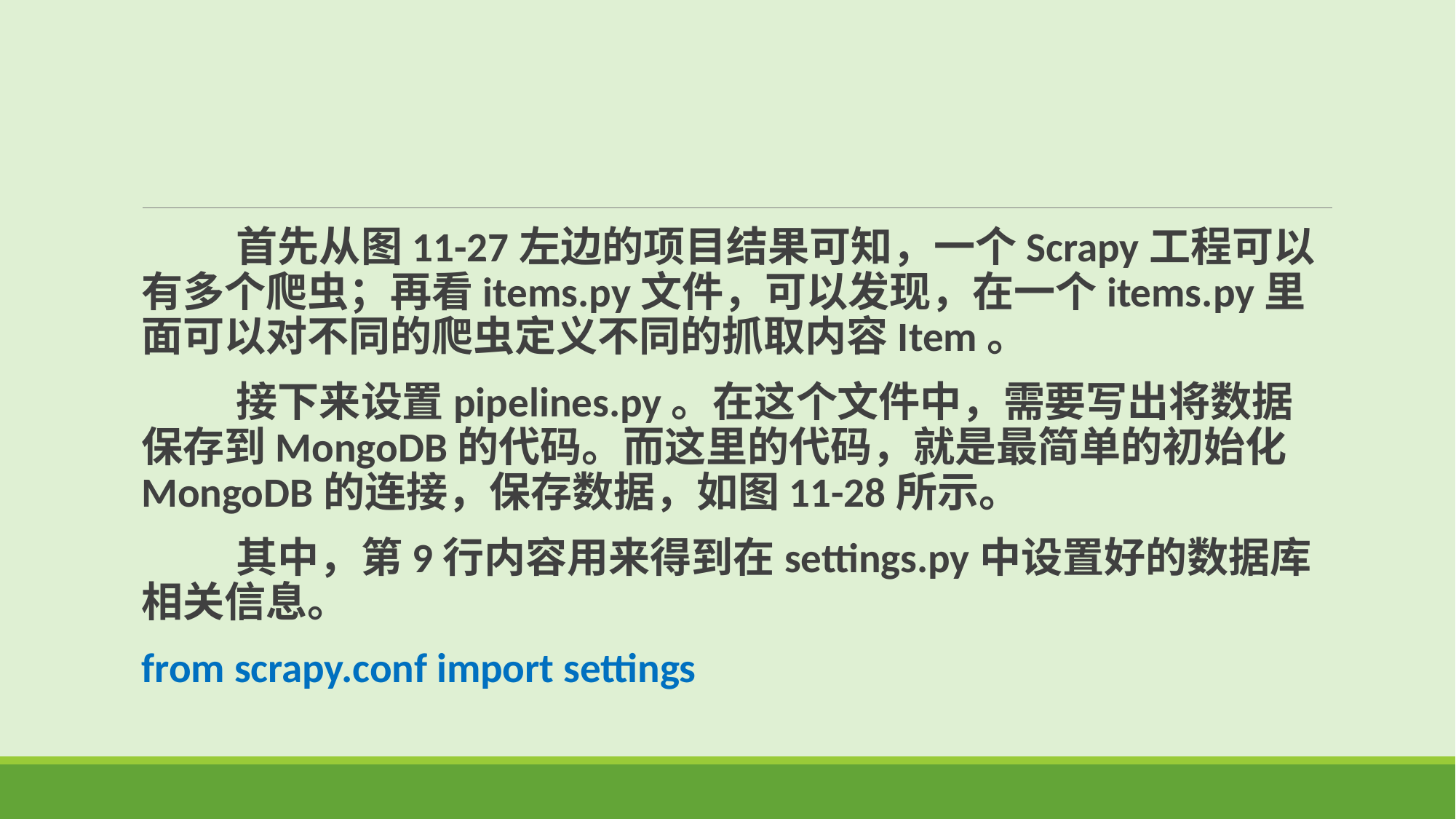

首先从图11-27左边的项目结果可知，一个Scrapy工程可以有多个爬虫；再看items.py文件，可以发现，在一个items.py里面可以对不同的爬虫定义不同的抓取内容Item。
         接下来设置pipelines.py。在这个文件中，需要写出将数据保存到MongoDB的代码。而这里的代码，就是最简单的初始化MongoDB的连接，保存数据，如图11-28所示。
         其中，第9行内容用来得到在settings.py中设置好的数据库相关信息。
from scrapy.conf import settings